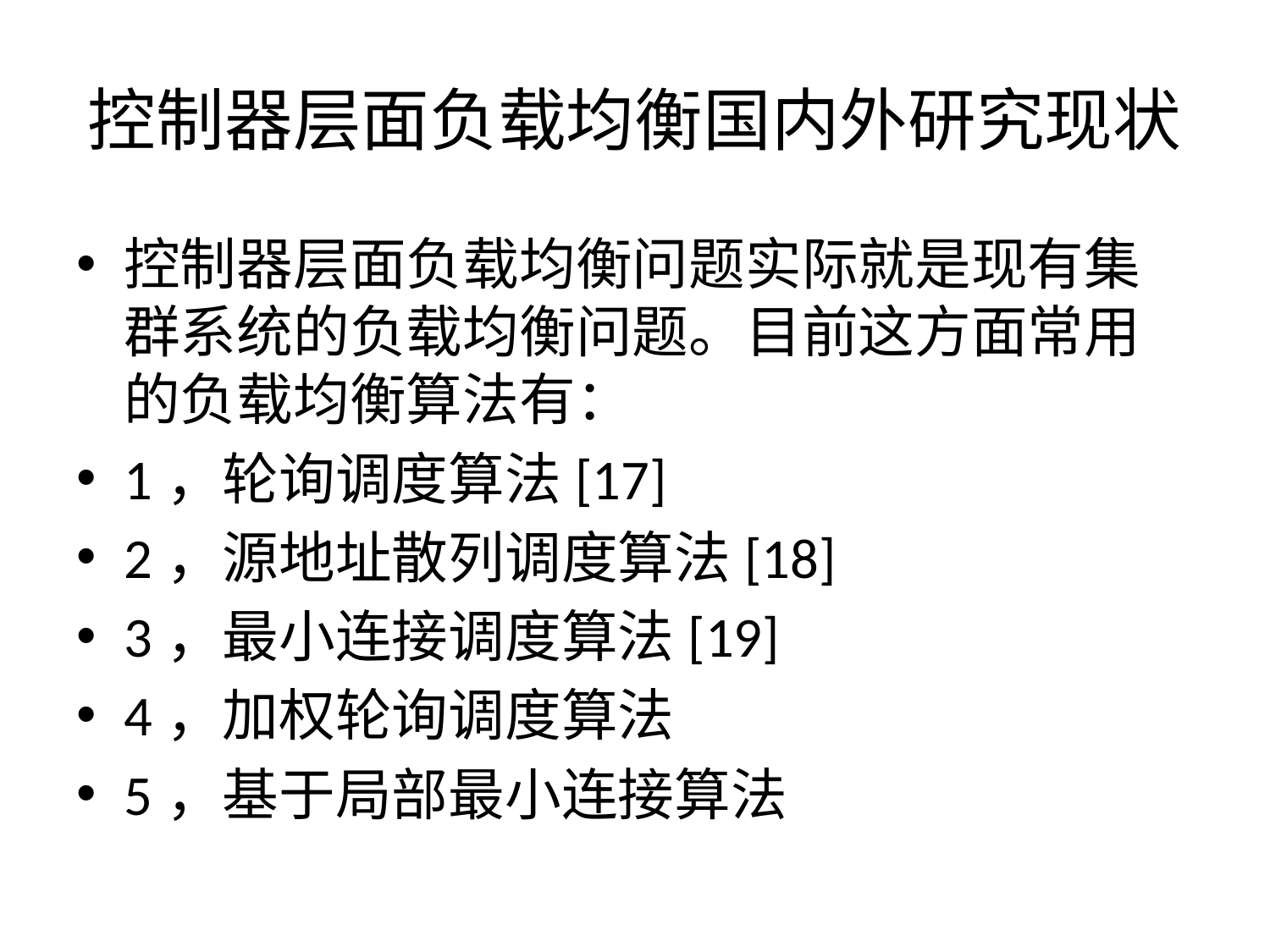

# 控制器层面负载均衡国内外研究现状
控制器层面负载均衡问题实际就是现有集群系统的负载均衡问题。目前这方面常用的负载均衡算法有：
1，轮询调度算法[17]
2，源地址散列调度算法[18]
3，最小连接调度算法[19]
4，加权轮询调度算法
5，基于局部最小连接算法